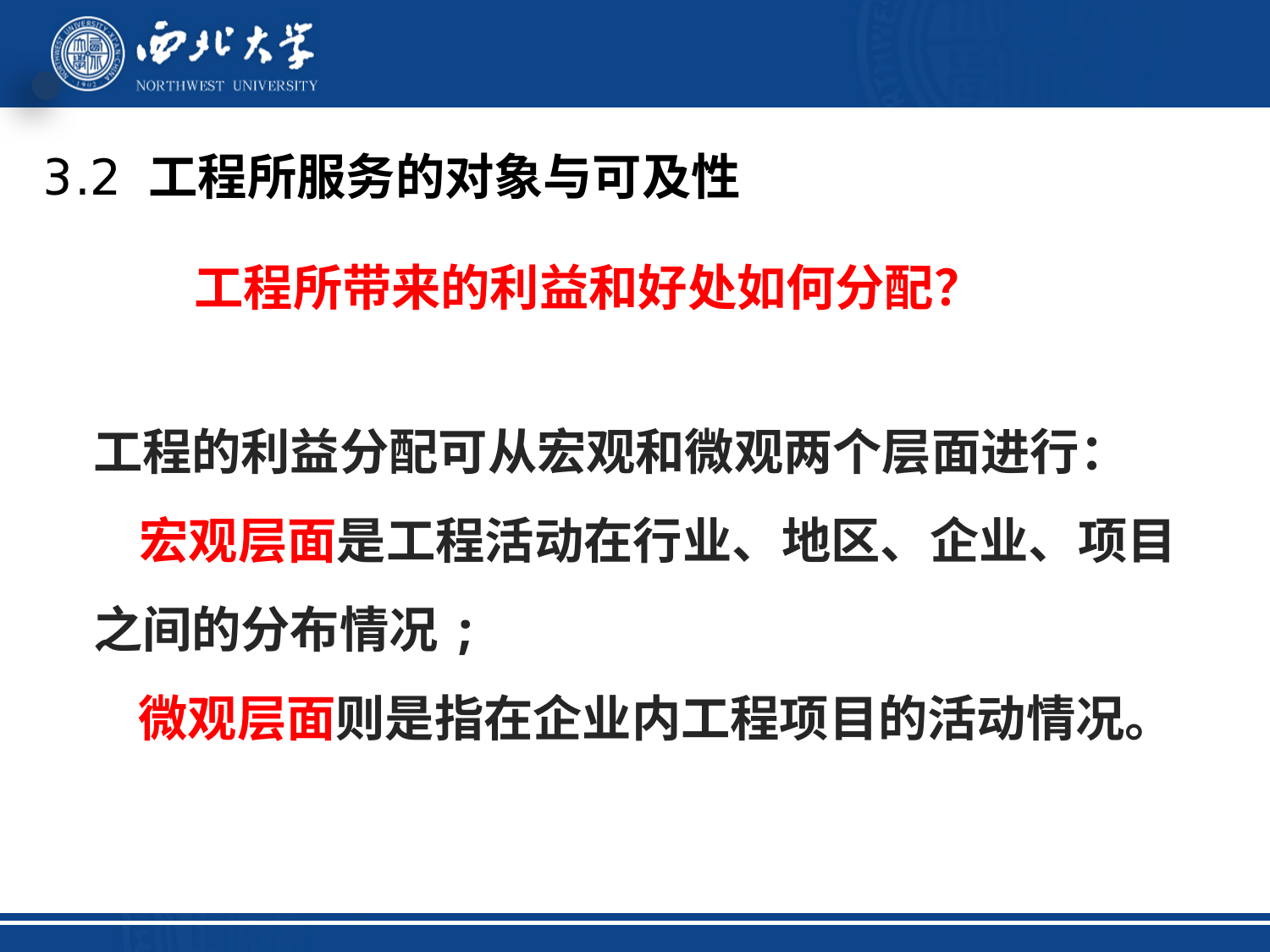

3.2 工程所服务的对象与可及性
    工程所带来的利益和好处如何分配？
工程的利益分配可从宏观和微观两个层面进行：
   宏观层面是工程活动在行业、地区、企业、项目之间的分布情况;
   微观层面则是指在企业内工程项目的活动情况。